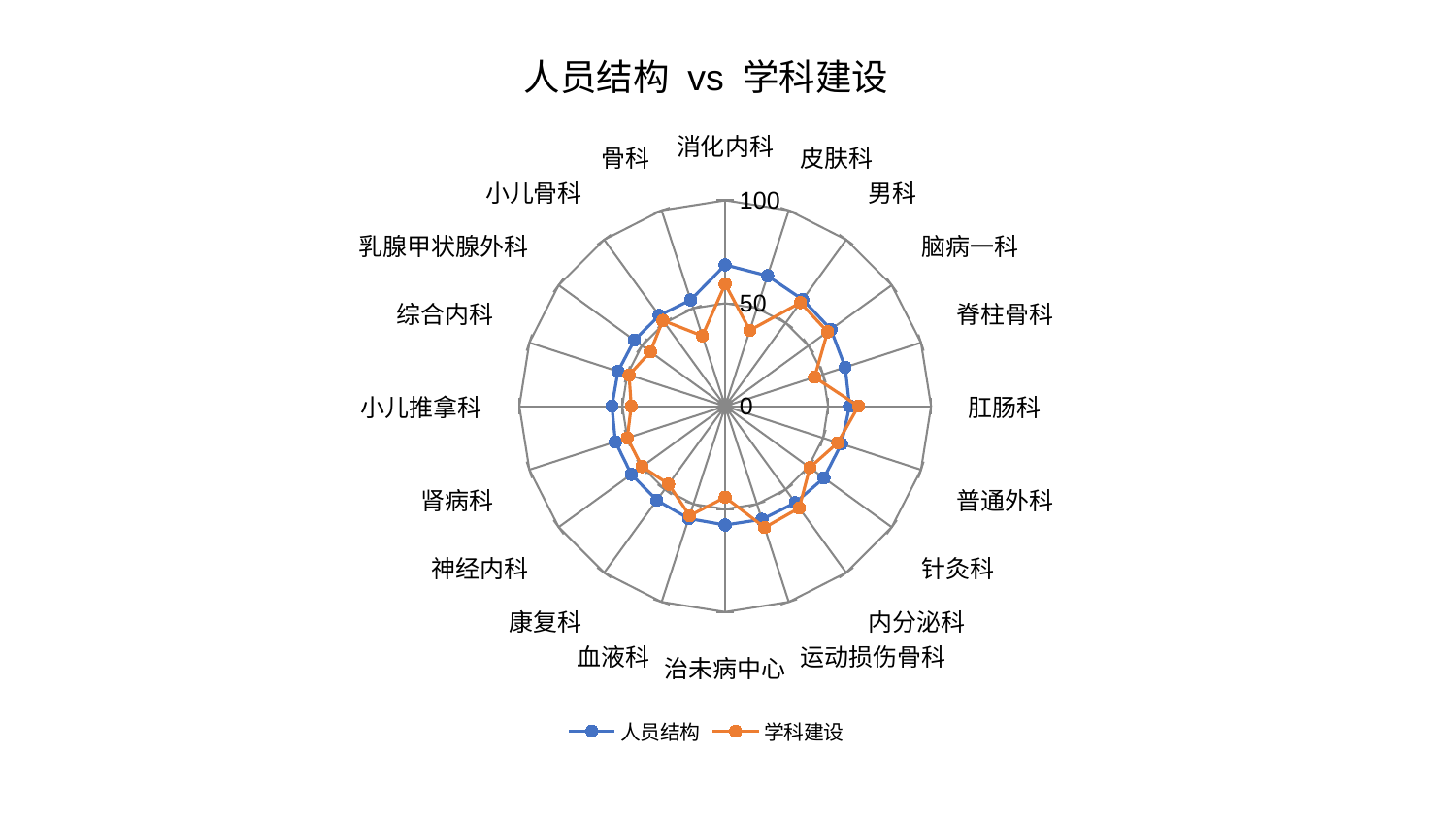

### Chart: 人员结构 vs 学科建设

| Category | 人员结构 | 学科建设 |
|---|---|---|
| 消化内科 | 68.63838259894084 | 59.366861298035595 |
| 皮肤科 | 66.62191769482877 | 38.78276403635805 |
| 男科 | 64.03922020430242 | 62.16696332074464 |
| 脑病一科 | 63.486666269036334 | 61.4934687352056 |
| 脊柱骨科 | 61.279858845294505 | 45.6512890874216 |
| 肛肠科 | 60.42041277939893 | 64.70502704977709 |
| 普通外科 | 59.35139221445046 | 57.51558134387369 |
| 针灸科 | 59.32175679087966 | 50.80331691984206 |
| 内分泌科 | 57.953922704323055 | 61.14881233699916 |
| 运动损伤骨科 | 57.81297047182589 | 62.00771975365041 |
| 治未病中心 | 57.738007280015765 | 44.248896848959646 |
| 血液科 | 57.41673928678072 | 55.962922956488136 |
| 康复科 | 56.49607606399567 | 46.79397372298118 |
| 神经内科 | 56.33852874551909 | 49.94485850187243 |
| 肾病科 | 56.07806069764227 | 50.0044844489922 |
| 小儿推拿科 | 55.03865921024104 | 45.64219082924257 |
| 综合内科 | 54.75611688059801 | 49.06099558272795 |
| 乳腺甲状腺外科 | 54.55712385580873 | 44.94248739584758 |
| 小儿骨科 | 54.50489351362681 | 51.49021707403967 |
| 骨科 | 54.2819169228783 | 35.90254451460481 |
23